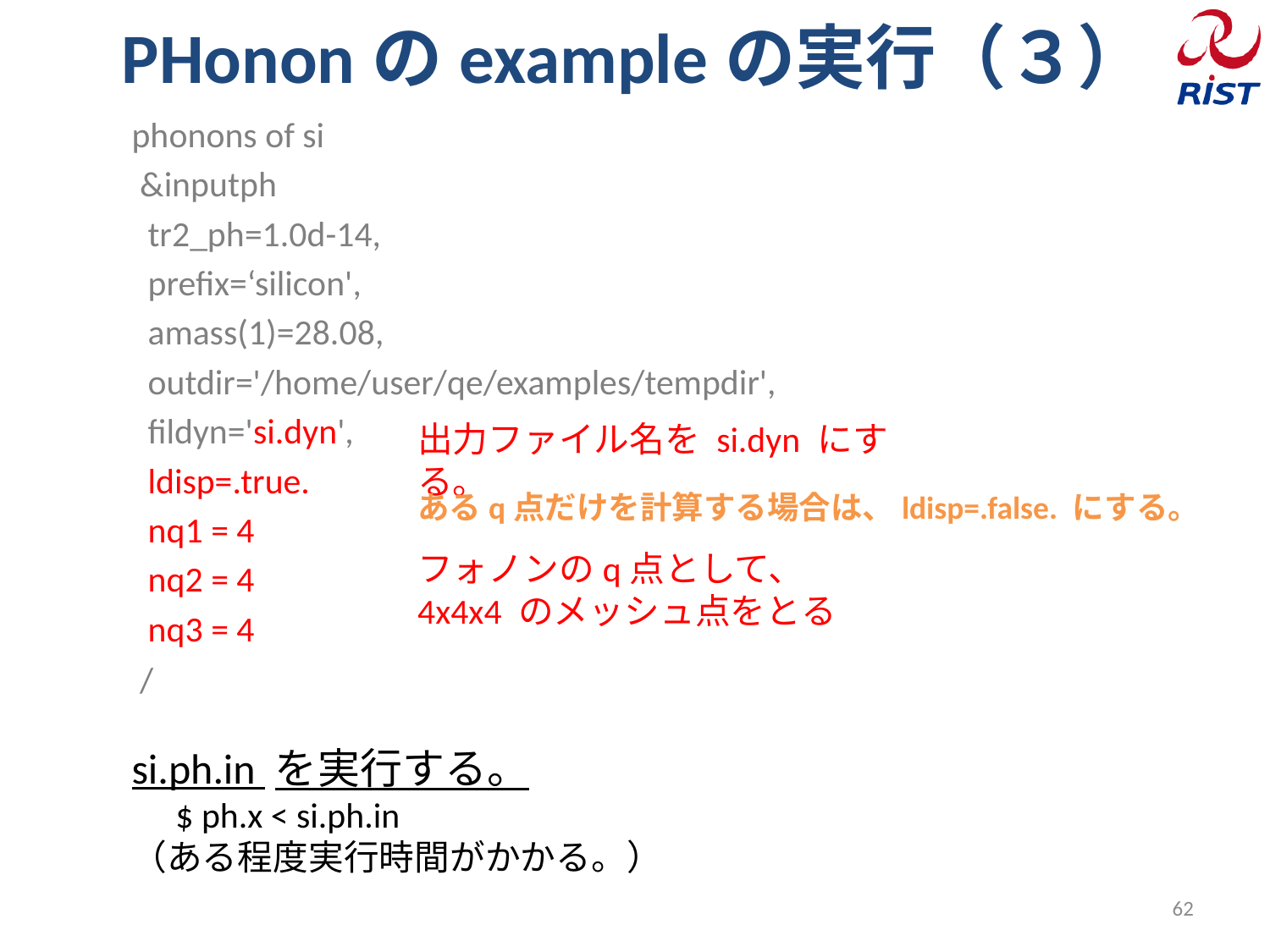

# PHononのexampleの実行（３）
phonons of si
 &inputph
  tr2_ph=1.0d-14,
  prefix=‘silicon',
  amass(1)=28.08,
  outdir='/home/user/qe/examples/tempdir',
  fildyn='si.dyn',
  ldisp=.true.
  nq1 = 4
  nq2 = 4
  nq3 = 4
 /
si.ph.in を実行する。
　$ ph.x < si.ph.in
（ある程度実行時間がかかる。）
出力ファイル名を si.dyn にする。
あるq点だけを計算する場合は、ldisp=.false. にする。
フォノンのq点として、 4x4x4 のメッシュ点をとる
62